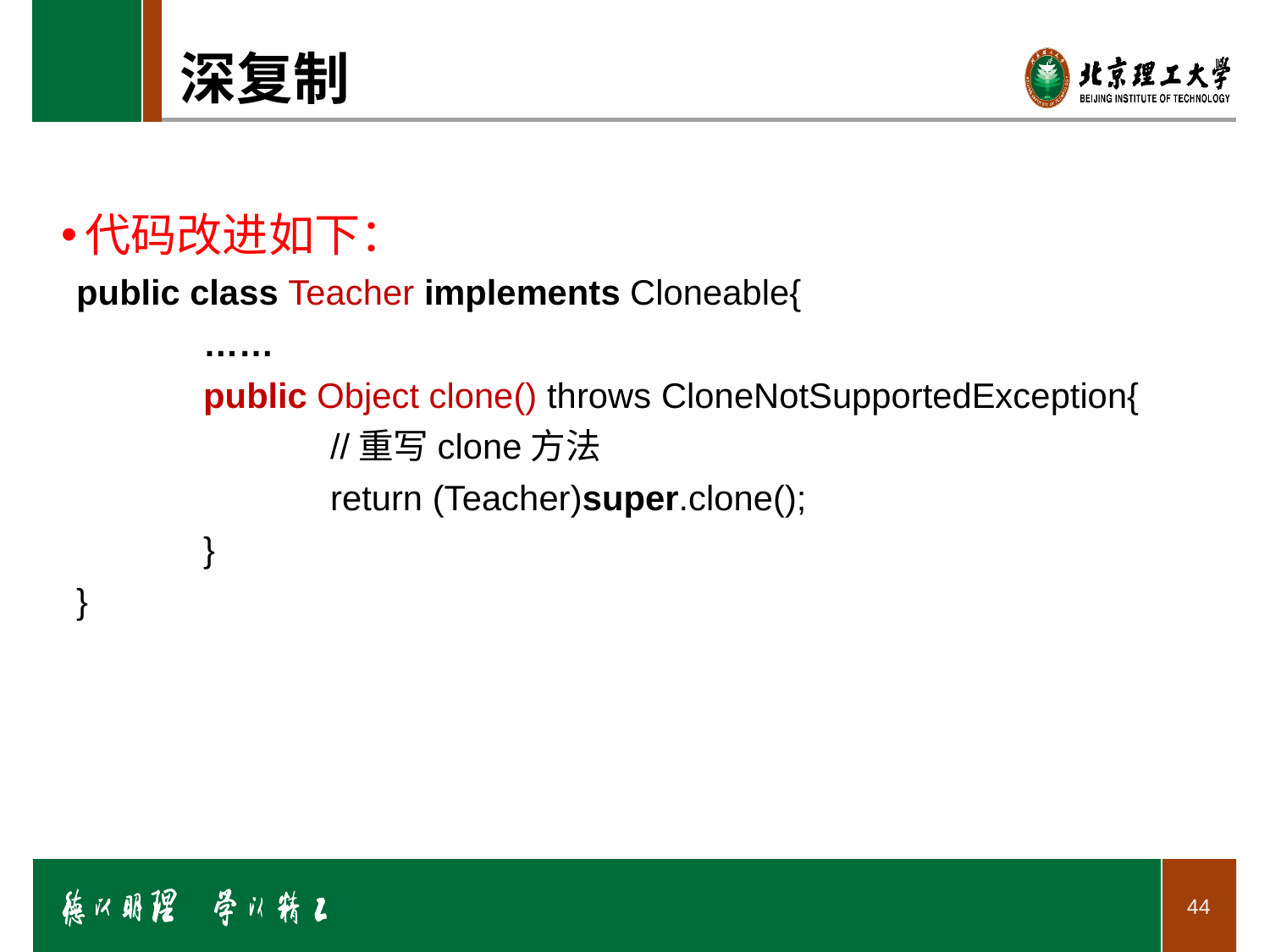

# 深复制
代码改进如下：
public class Teacher implements Cloneable{
	……
	public Object clone() throws CloneNotSupportedException{
		//重写clone方法
		return (Teacher)super.clone();
	}
}